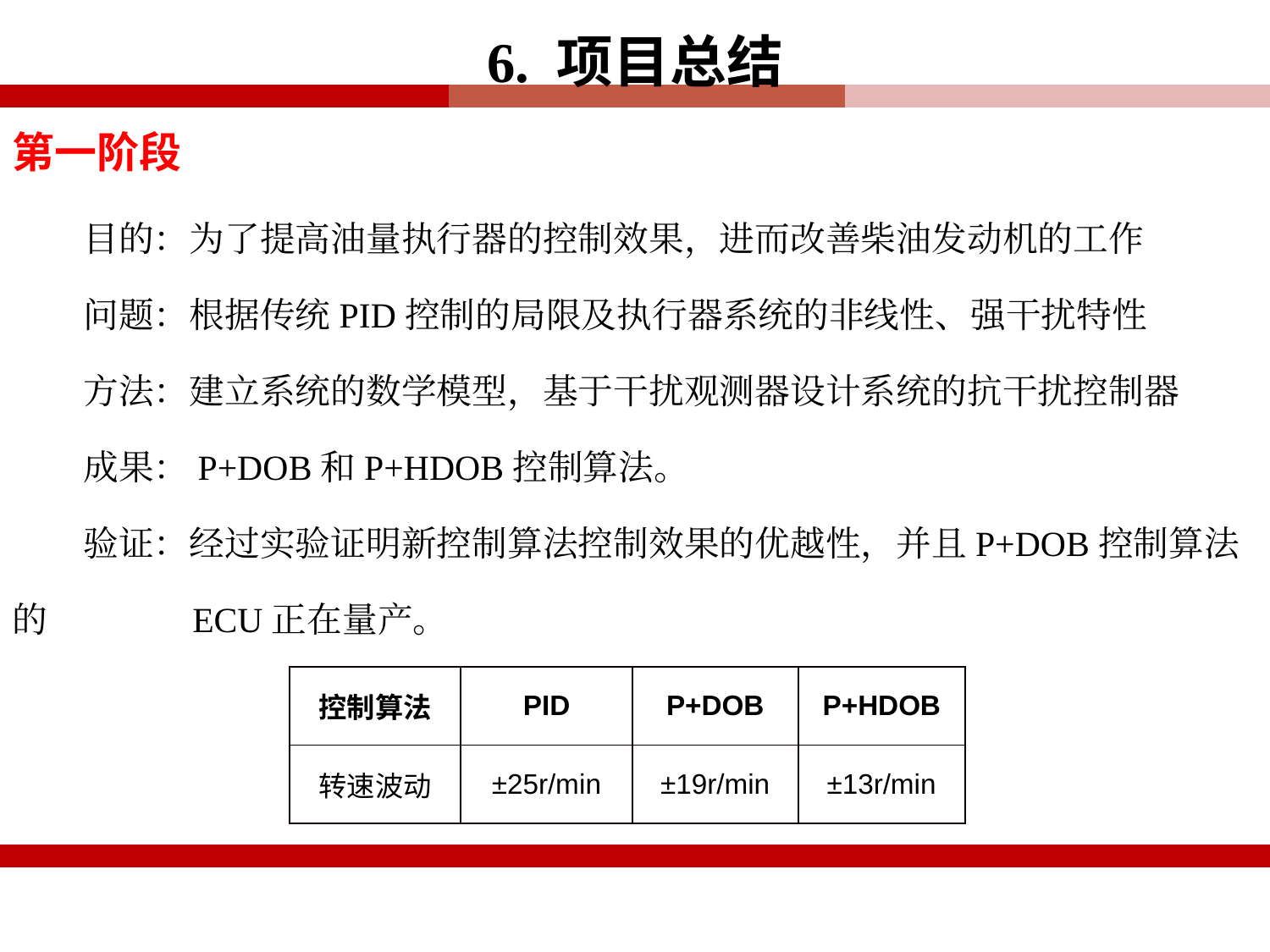

6. 项目总结
第一阶段
       目的：为了提高油量执行器的控制效果，进而改善柴油发动机的工作
       问题：根据传统PID控制的局限及执行器系统的非线性、强干扰特性
       方法：建立系统的数学模型，基于干扰观测器设计系统的抗干扰控制器
       成果：P+DOB和P+HDOB控制算法。
       验证：经过实验证明新控制算法控制效果的优越性，并且P+DOB控制算法的	     ECU正在量产。
| 控制算法 | PID | P+DOB | P+HDOB |
| --- | --- | --- | --- |
| 转速波动 | ±25r/min | ±19r/min | ±13r/min |